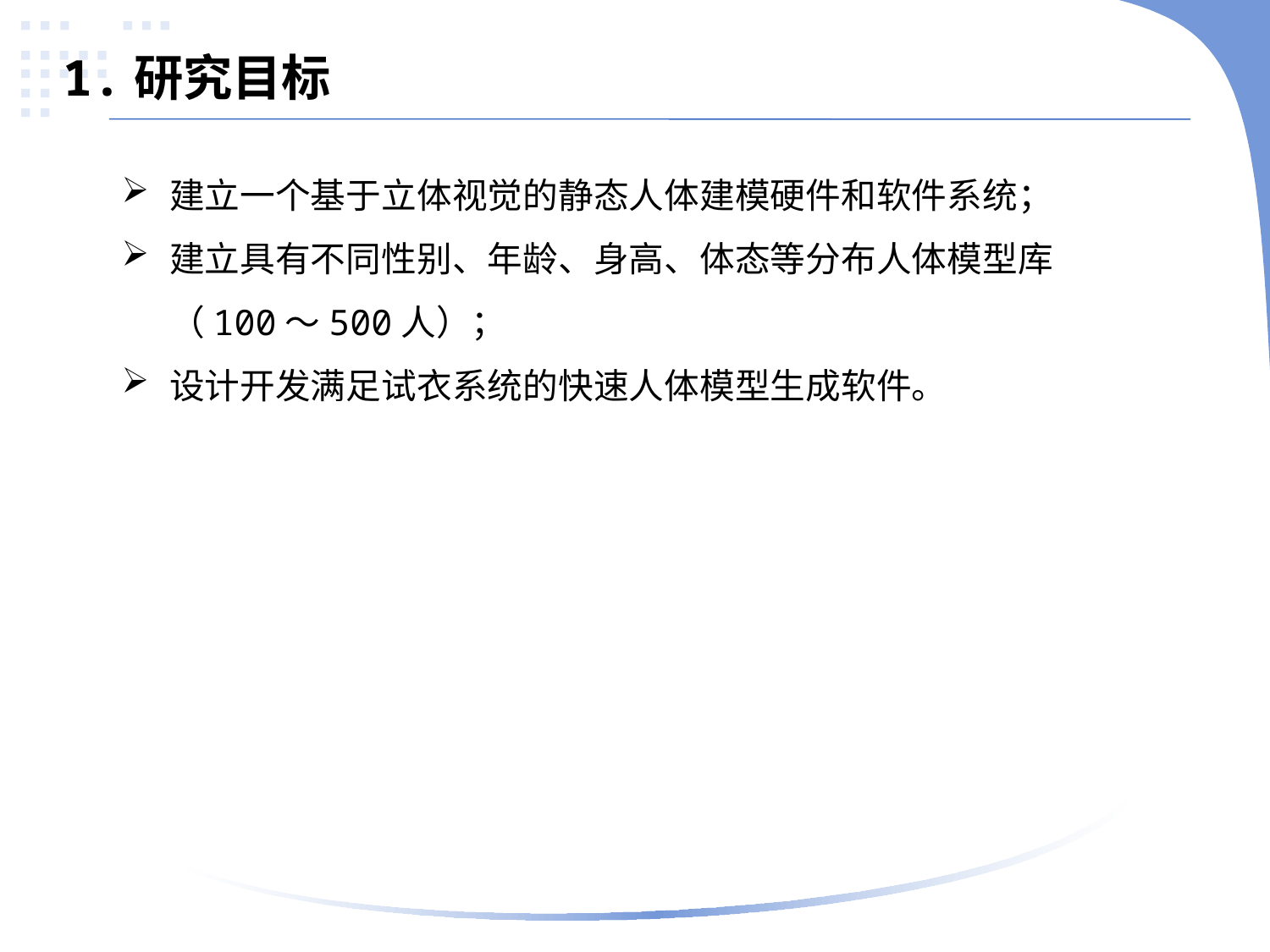

1.研究目标
建立一个基于立体视觉的静态人体建模硬件和软件系统；
建立具有不同性别、年龄、身高、体态等分布人体模型库（100～500人）；
设计开发满足试衣系统的快速人体模型生成软件。